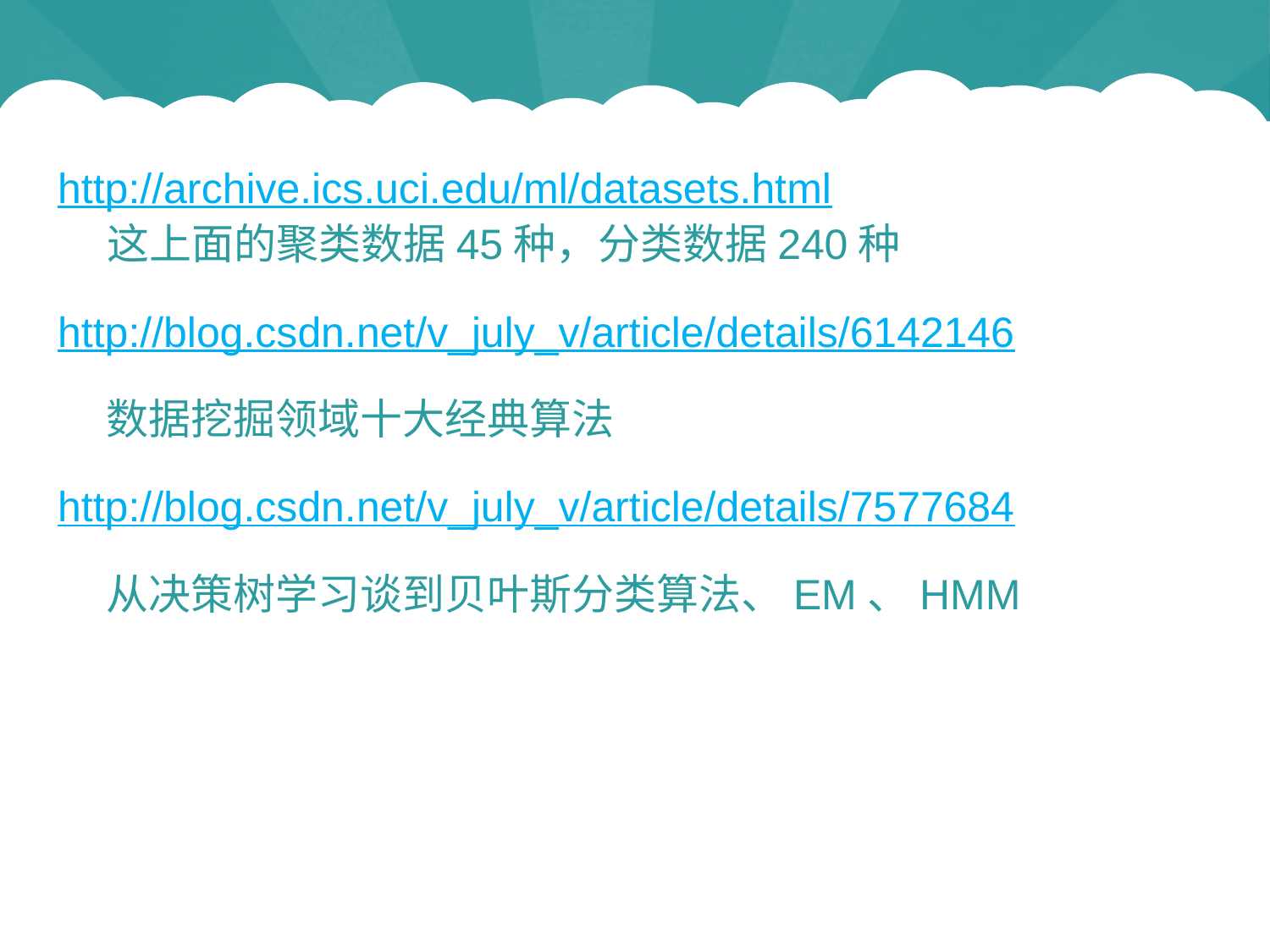

#
http://archive.ics.uci.edu/ml/datasets.html
这上面的聚类数据45种，分类数据240种
http://blog.csdn.net/v_july_v/article/details/6142146
    数据挖掘领域十大经典算法
http://blog.csdn.net/v_july_v/article/details/7577684
    从决策树学习谈到贝叶斯分类算法、EM、HMM